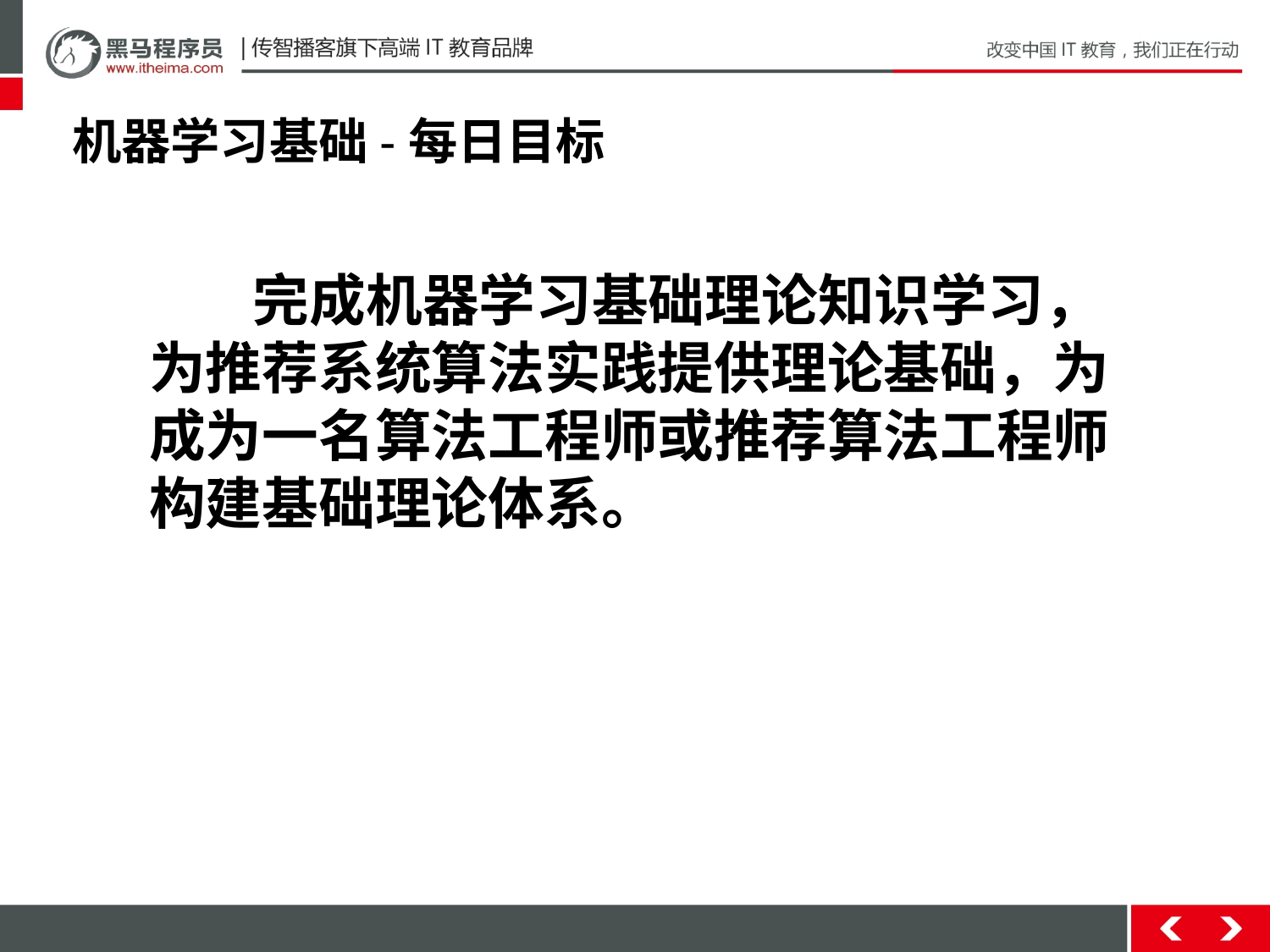

# 机器学习基础-每日目标
       完成机器学习基础理论知识学习，为推荐系统算法实践提供理论基础，为成为一名算法工程师或推荐算法工程师构建基础理论体系。